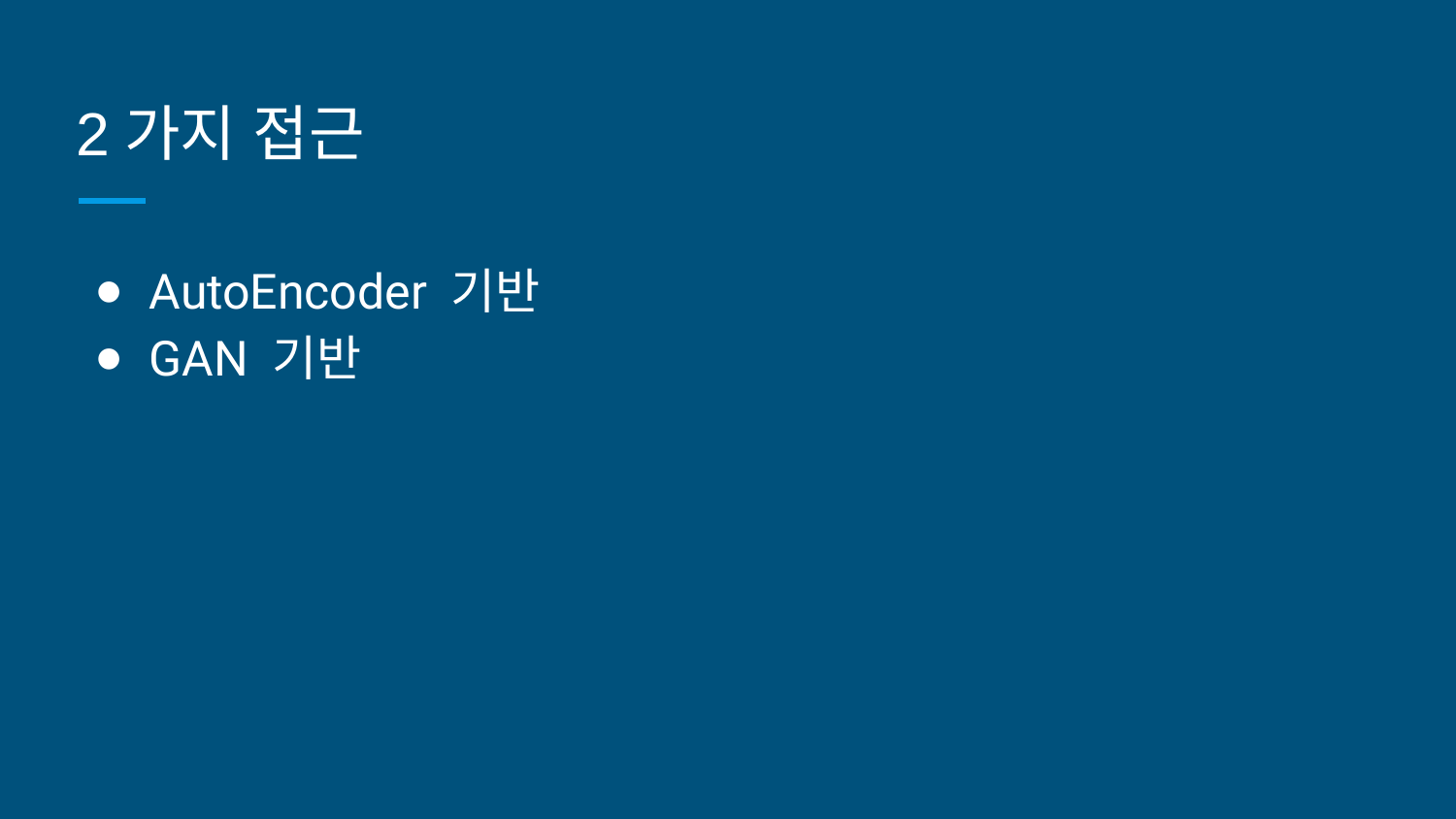

# 2가지 접근
AutoEncoder 기반
GAN 기반